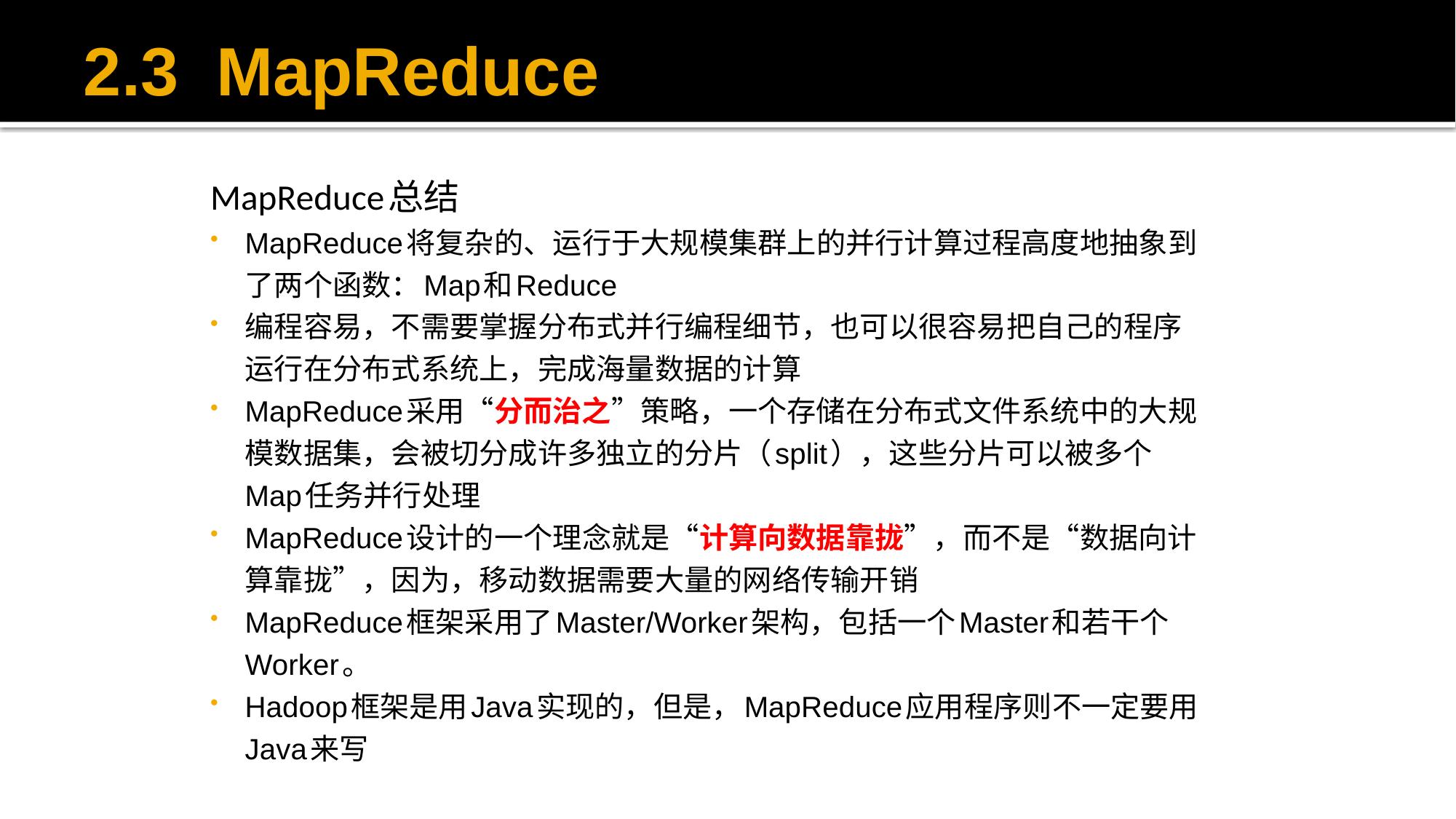

# 2.3  MapReduce
MapReduce总结
MapReduce将复杂的、运行于大规模集群上的并行计算过程高度地抽象到了两个函数：Map和Reduce
编程容易，不需要掌握分布式并行编程细节，也可以很容易把自己的程序运行在分布式系统上，完成海量数据的计算
MapReduce采用“分而治之”策略，一个存储在分布式文件系统中的大规模数据集，会被切分成许多独立的分片（split），这些分片可以被多个Map任务并行处理
MapReduce设计的一个理念就是“计算向数据靠拢”，而不是“数据向计算靠拢”，因为，移动数据需要大量的网络传输开销
MapReduce框架采用了Master/Worker架构，包括一个Master和若干个Worker。
Hadoop框架是用Java实现的，但是，MapReduce应用程序则不一定要用Java来写